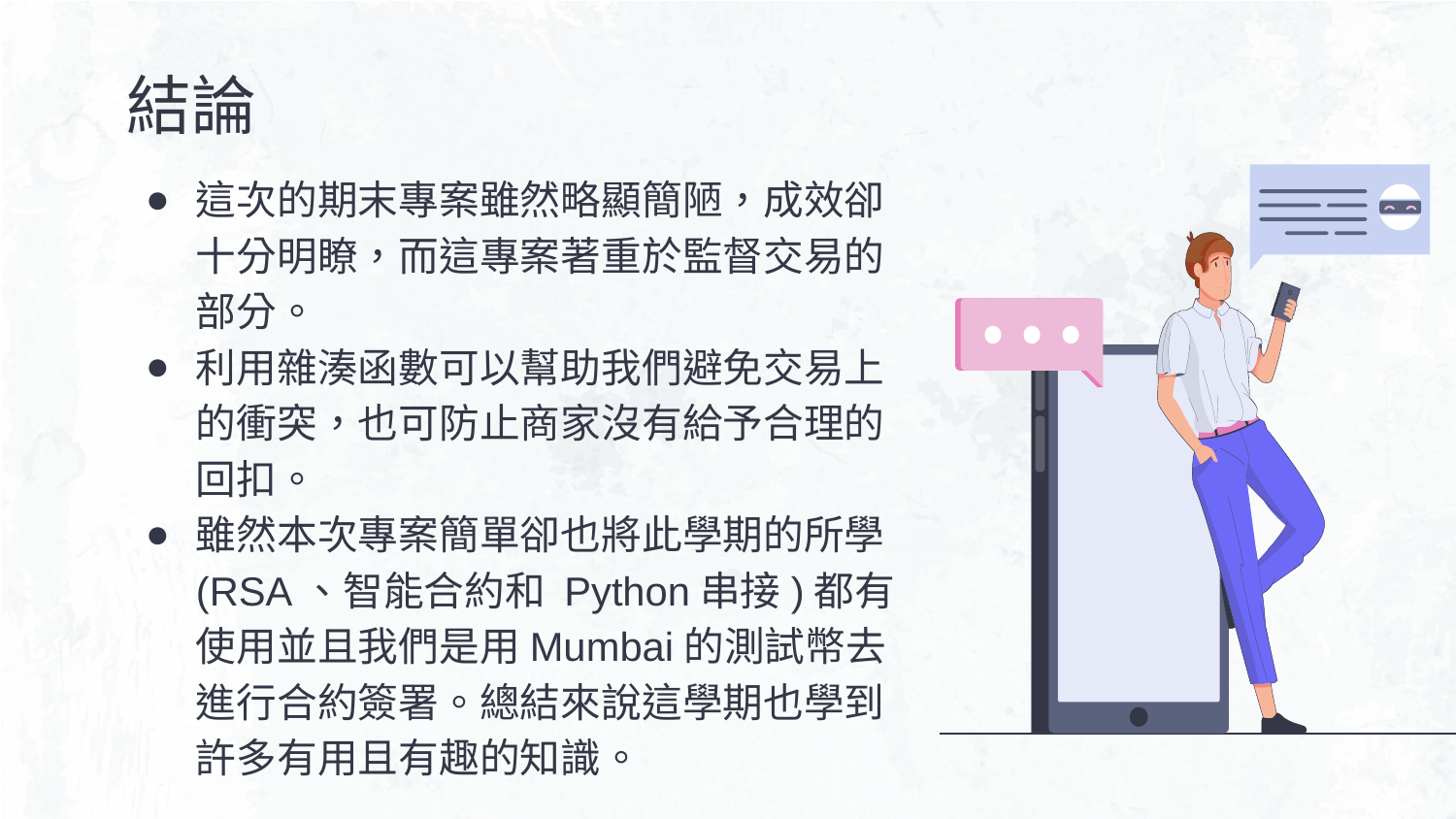

# 結論
這次的期末專案雖然略顯簡陋，成效卻十分明瞭，而這專案著重於監督交易的部分。
利用雜湊函數可以幫助我們避免交易上的衝突，也可防止商家沒有給予合理的回扣。
雖然本次專案簡單卻也將此學期的所學(RSA、智能合約和 Python串接)都有使用並且我們是用Mumbai的測試幣去進行合約簽署。總結來說這學期也學到許多有用且有趣的知識。